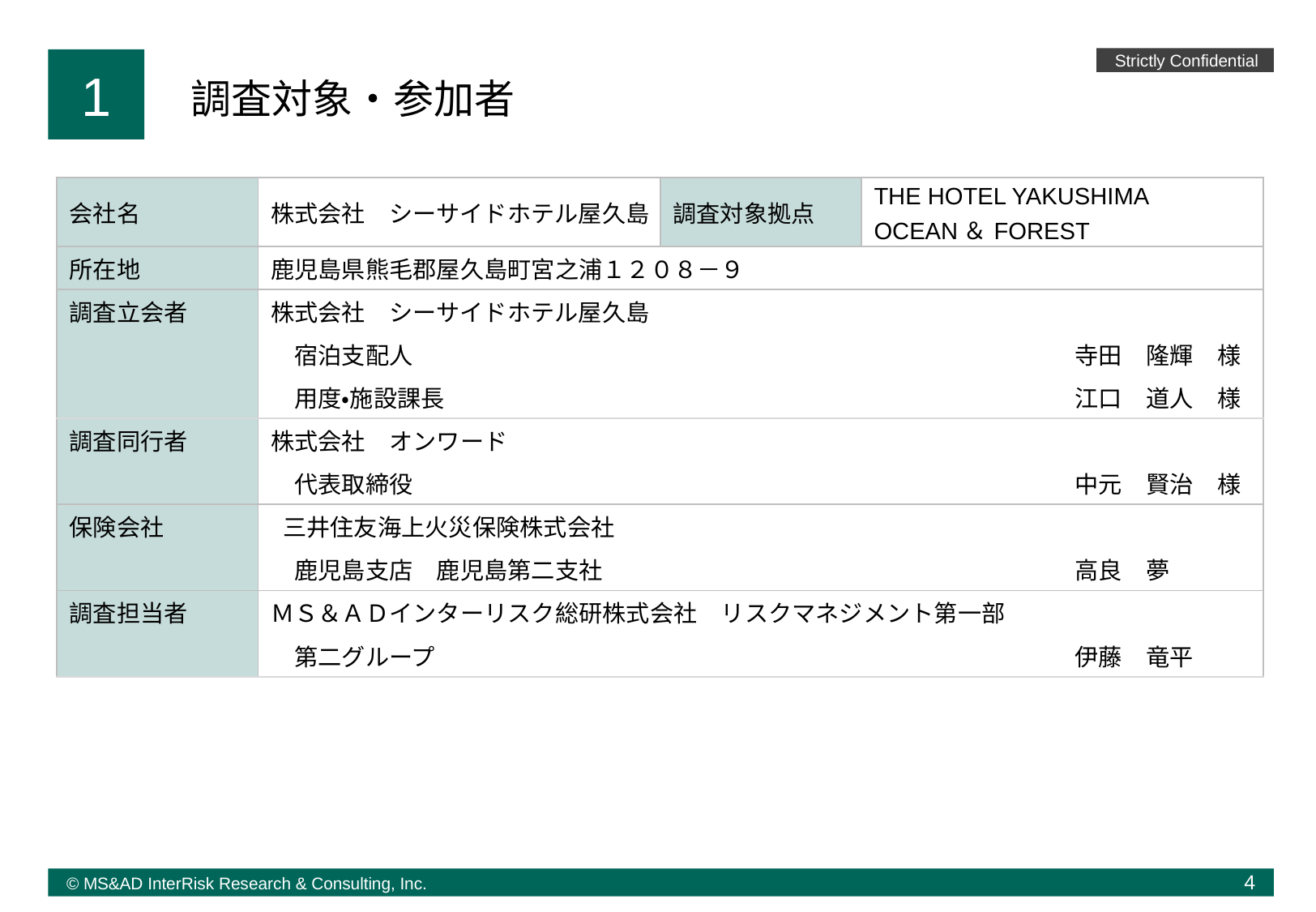

Strictly Confidential
1
調査対象・参加者
| 会社名 | 株式会社　シーサイドホテル屋久島 | 調査対象拠点 | THE HOTEL YAKUSHIMA　　OCEAN＆FOREST |  |
| --- | --- | --- | --- | --- |
| 所在地 | 鹿児島県熊毛郡屋久島町宮之浦１２０８－９ |  |  |  |
| 調査立会者 | 株式会社　シーサイドホテル屋久島 |  |  |  |
|  | 宿泊支配人 |  |  | 寺田　隆輝　様 |
|  | 用度・施設課長 |  |  | 江口　道人　様 |
| 調査同行者 | 株式会社　オンワード |  |  |  |
|  | 代表取締役 |  |  | 中元　賢治　様 |
| 保険会社 | 三井住友海上火災保険株式会社 |  |  |  |
|  | 鹿児島支店　鹿児島第二支社 |  |  | 高良　夢 |
| 調査担当者 | ＭＳ＆ＡＤインターリスク総研株式会社　リスクマネジメント第一部 |  |  |  |
|  | 第二グループ |  |  | 伊藤　竜平 |
4
© MS&AD InterRisk Research & Consulting, Inc.